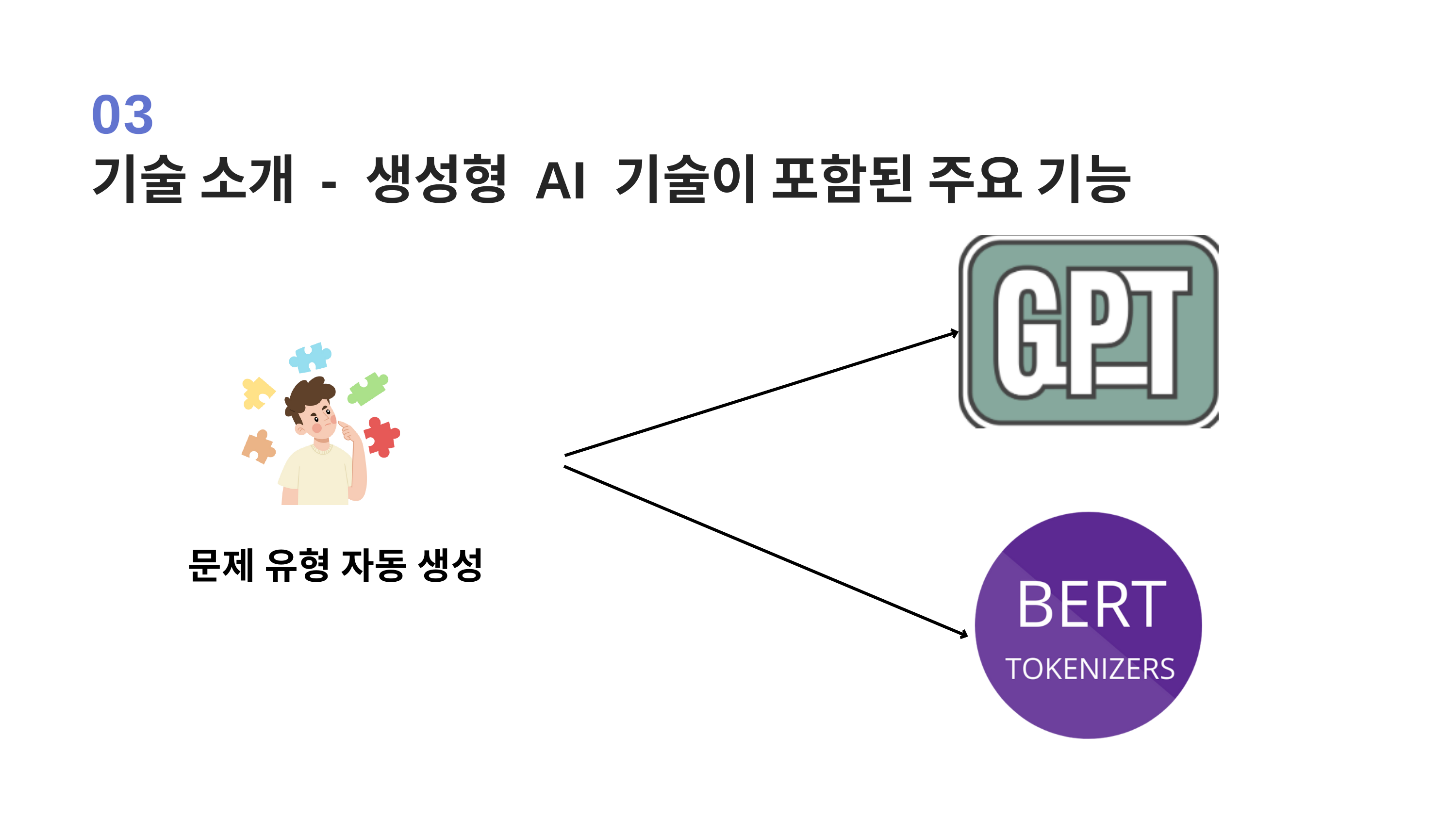

03
기술 소개 - 생성형 AI 기술이 포함된 주요 기능

문제 유형 자동 생성